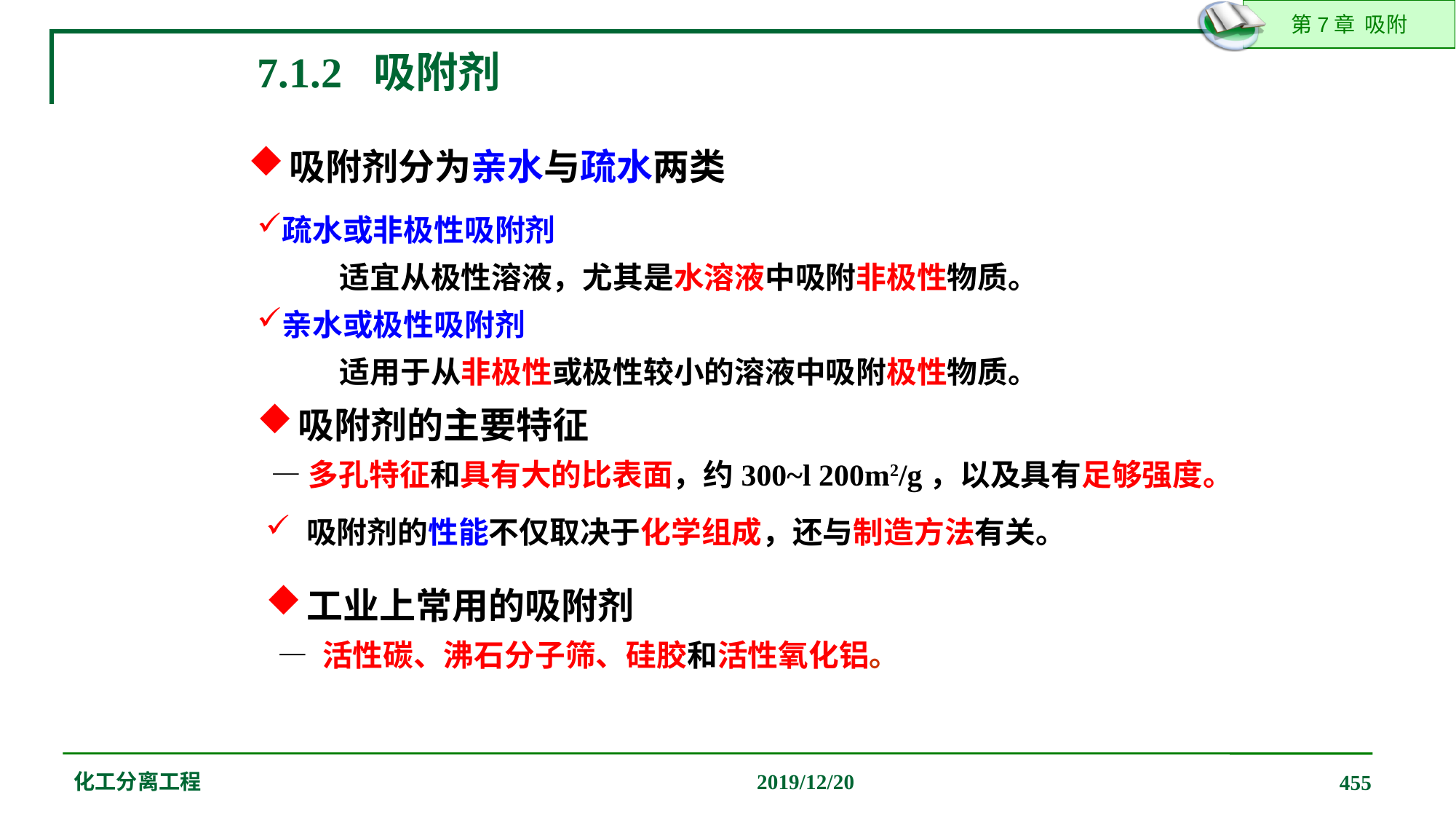

7.1.2  吸附剂
吸附剂分为亲水与疏水两类
疏水或非极性吸附剂
   适宜从极性溶液，尤其是水溶液中吸附非极性物质。
亲水或极性吸附剂
   适用于从非极性或极性较小的溶液中吸附极性物质。
吸附剂的主要特征
  —多孔特征和具有大的比表面，约300~l 200m2/g，以及具有足够强度。
吸附剂的性能不仅取决于化学组成，还与制造方法有关。
工业上常用的吸附剂
  — 活性碳、沸石分子筛、硅胶和活性氧化铝。
化工分离工程
2019/12/20
455